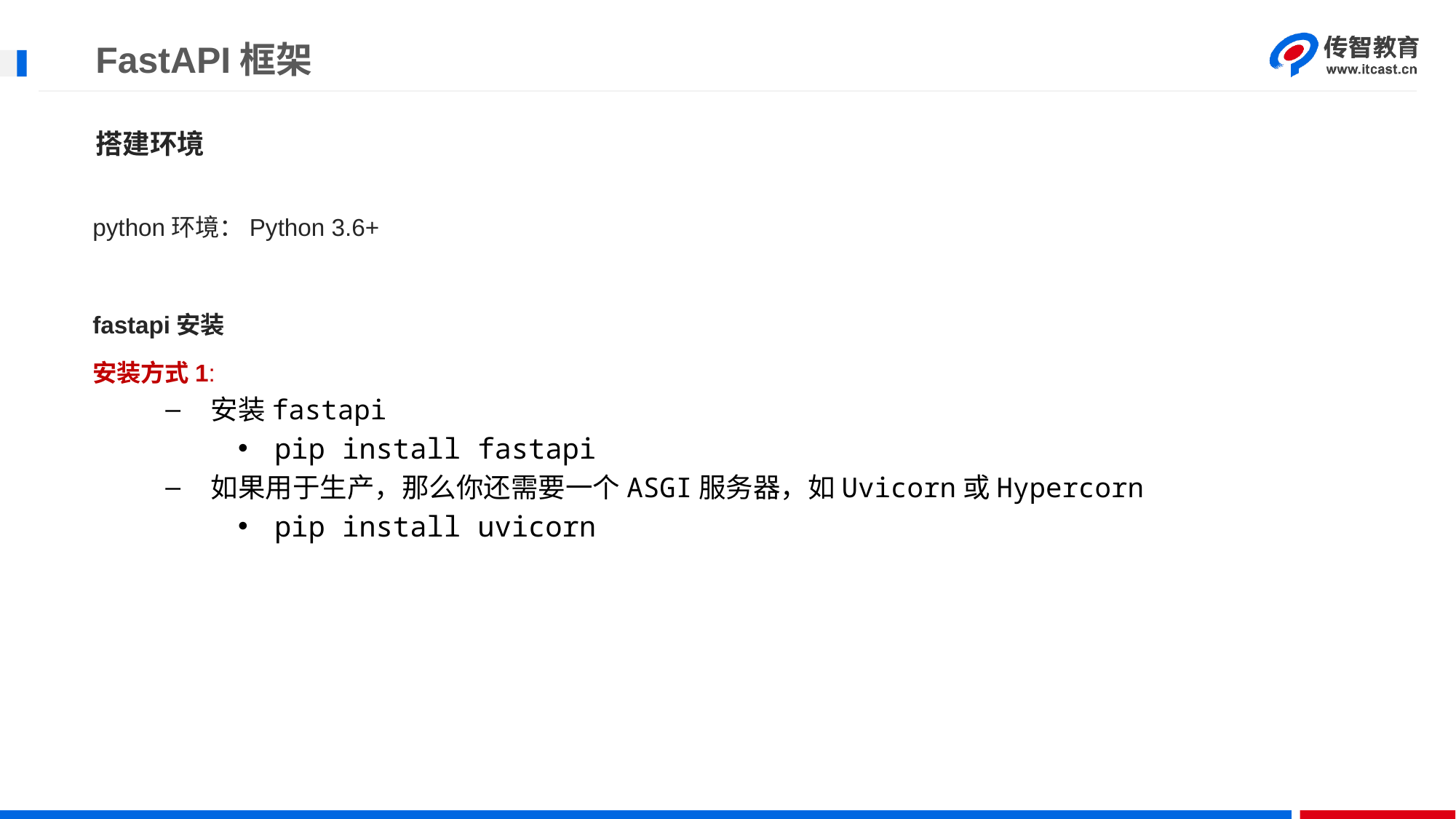

# FastAPI框架
搭建环境
python环境：Python 3.6+

fastapi安装
安装方式1:
安装fastapi
pip install fastapi
如果用于生产，那么你还需要一个ASGI服务器，如Uvicorn或Hypercorn
pip install uvicorn